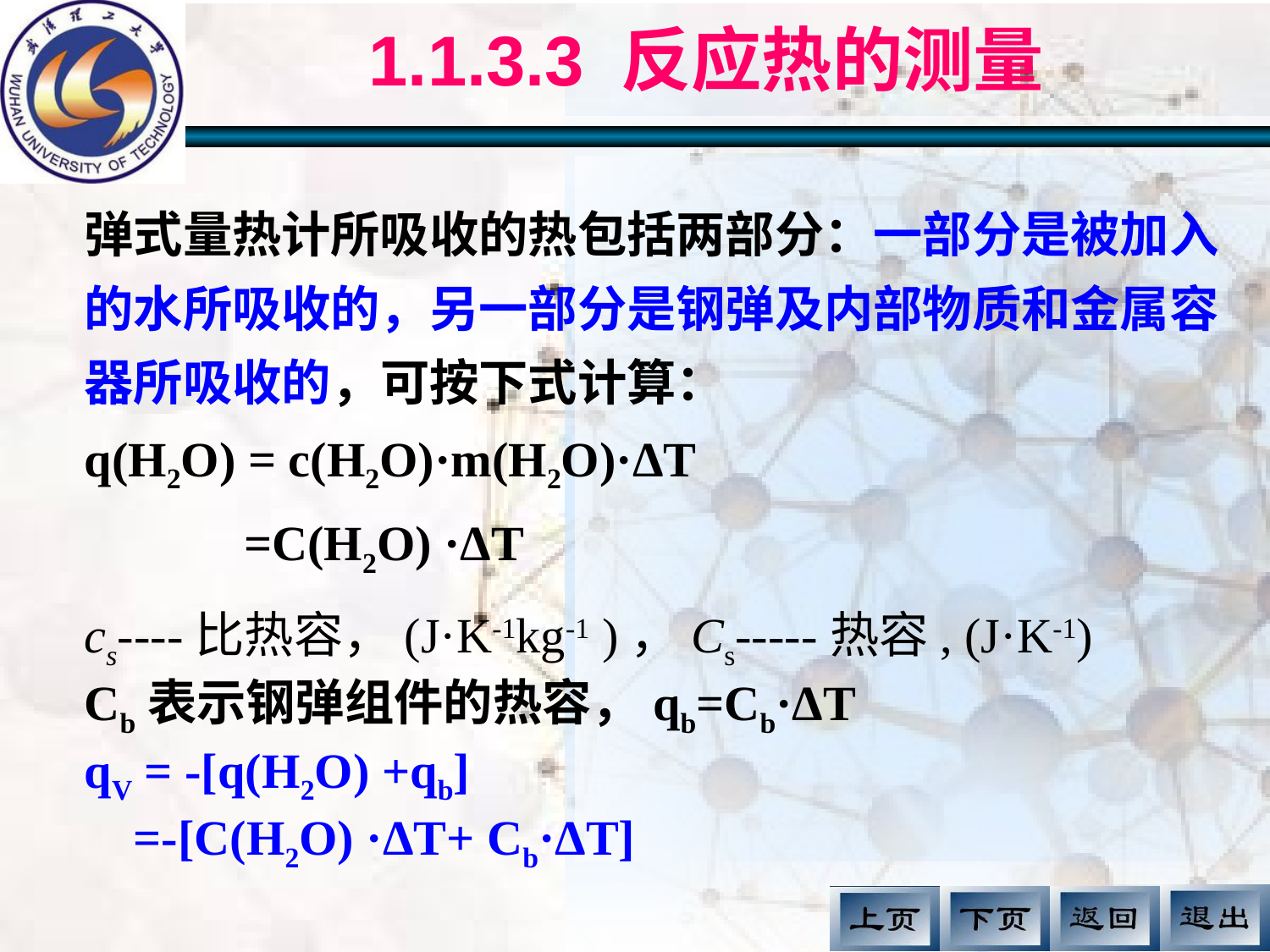

1.1.3.3 反应热的测量
弹式量热计所吸收的热包括两部分：一部分是被加入的水所吸收的，另一部分是钢弹及内部物质和金属容器所吸收的，可按下式计算：
q(H2O) = c(H2O)·m(H2O)·ΔT
             =C(H2O) ·ΔT
cs----比热容，(J·K-1kg-1 )，Cs-----热容, (J·K-1)
Cb表示钢弹组件的热容，qb=Cb·ΔT
qV = -[q(H2O) +qb]
    =-[C(H2O) ·ΔT+ Cb·ΔT]